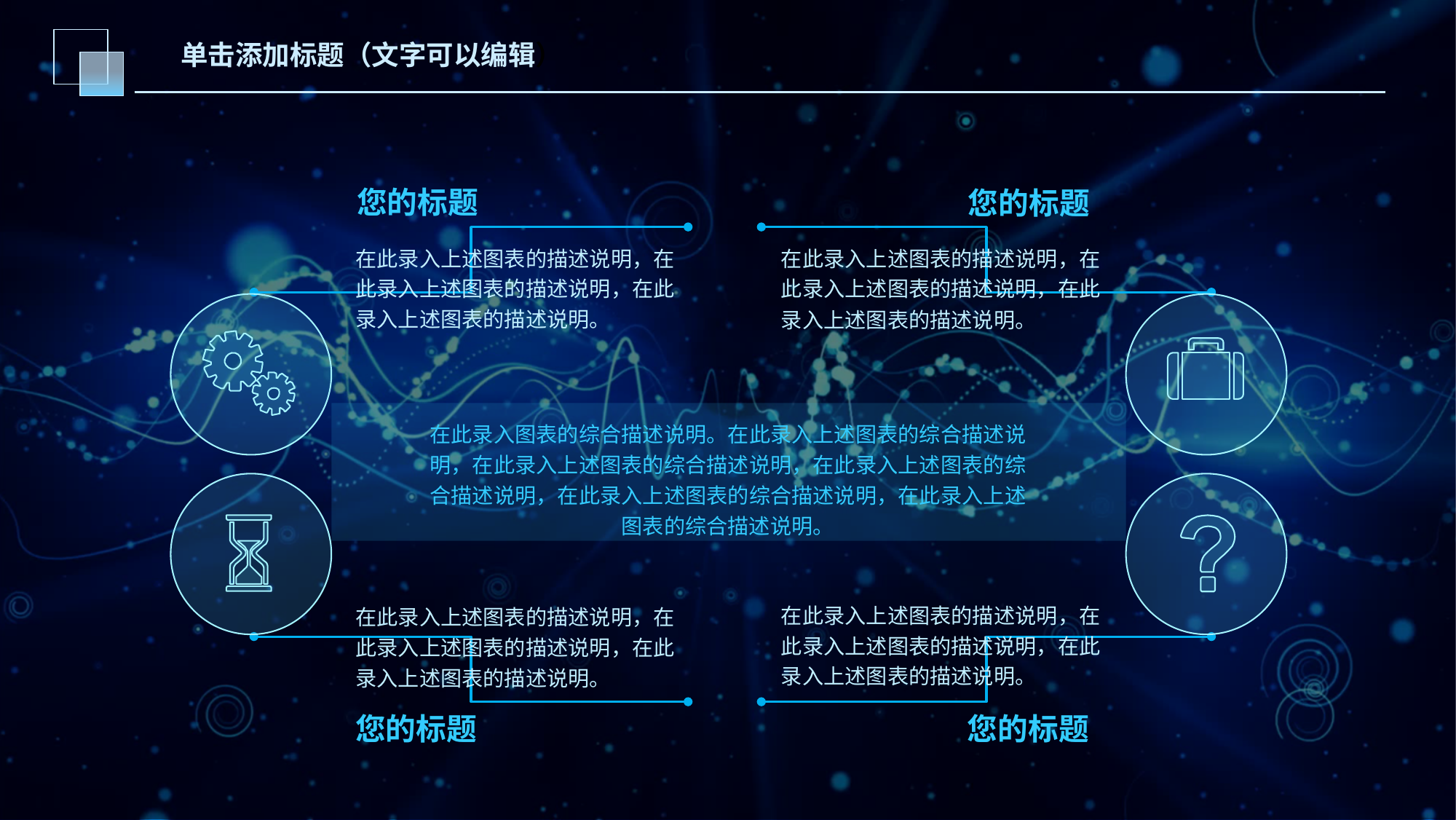

单击添加标题（文字可以编辑）

您的标题
您的标题
在此录入上述图表的描述说明，在此录入上述图表的描述说明，在此录入上述图表的描述说明。
在此录入上述图表的描述说明，在此录入上述图表的描述说明，在此录入上述图表的描述说明。

在此录入图表的综合描述说明。在此录入上述图表的综合描述说明，在此录入上述图表的综合描述说明，在此录入上述图表的综合描述说明，在此录入上述图表的综合描述说明，在此录入上述图表的综合描述说明。

在此录入上述图表的描述说明，在此录入上述图表的描述说明，在此录入上述图表的描述说明。
在此录入上述图表的描述说明，在此录入上述图表的描述说明，在此录入上述图表的描述说明。
您的标题
您的标题